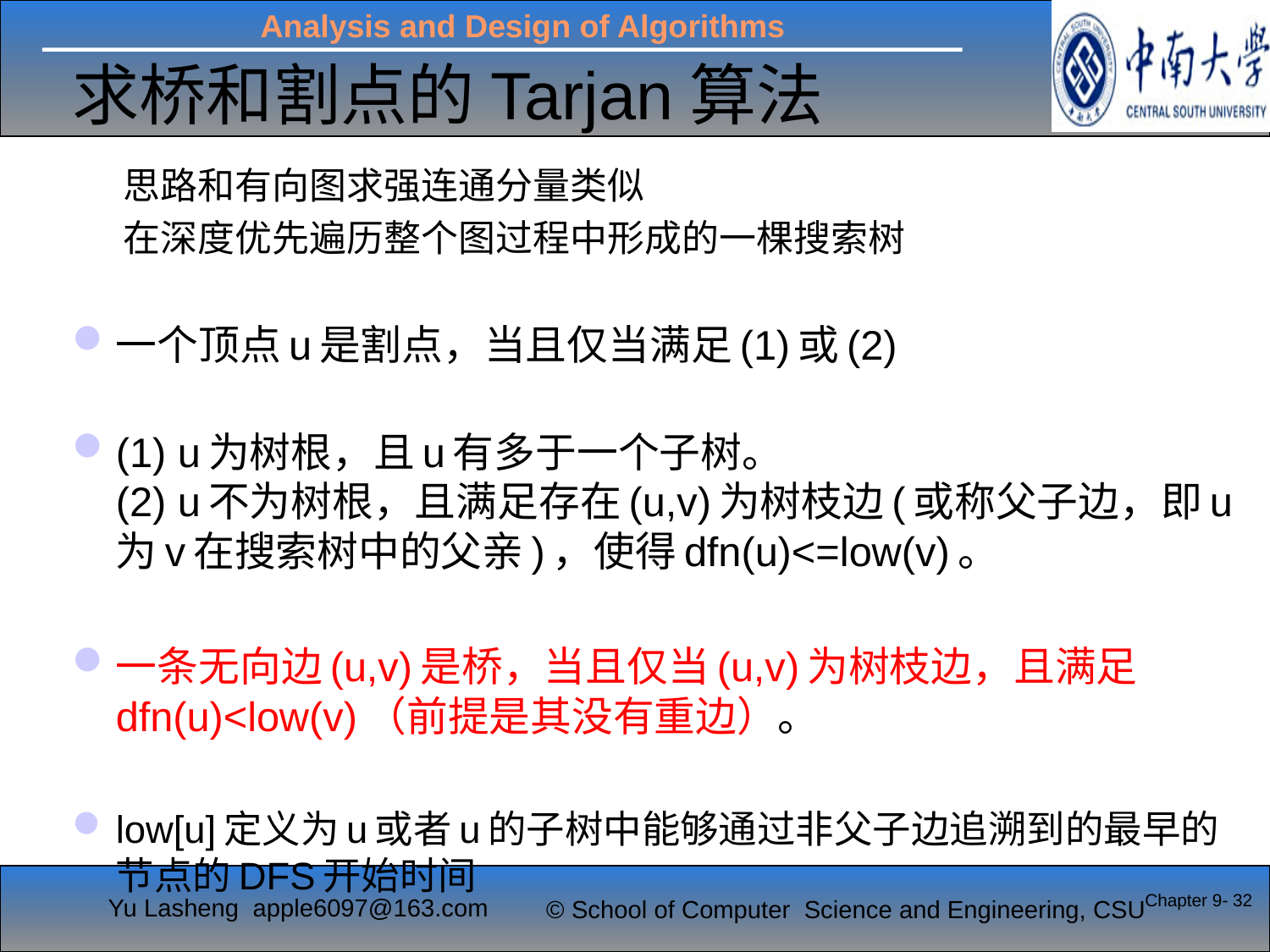

# 求桥和割点的Tarjan算法
思路和有向图求强连通分量类似
在深度优先遍历整个图过程中形成的一棵搜索树

一个顶点u是割点，当且仅当满足(1)或(2)
(1) u为树根，且u有多于一个子树。
(2) u不为树根，且满足存在(u,v)为树枝边(或称父子边，即u为v在搜索树中的父亲)，使得dfn(u)<=low(v)。

一条无向边(u,v)是桥，当且仅当(u,v)为树枝边，且满足dfn(u)<low(v)（前提是其没有重边）。

low[u]定义为u或者u的子树中能够通过非父子边追溯到的最早的节点的DFS开始时间

Chapter 9- 32